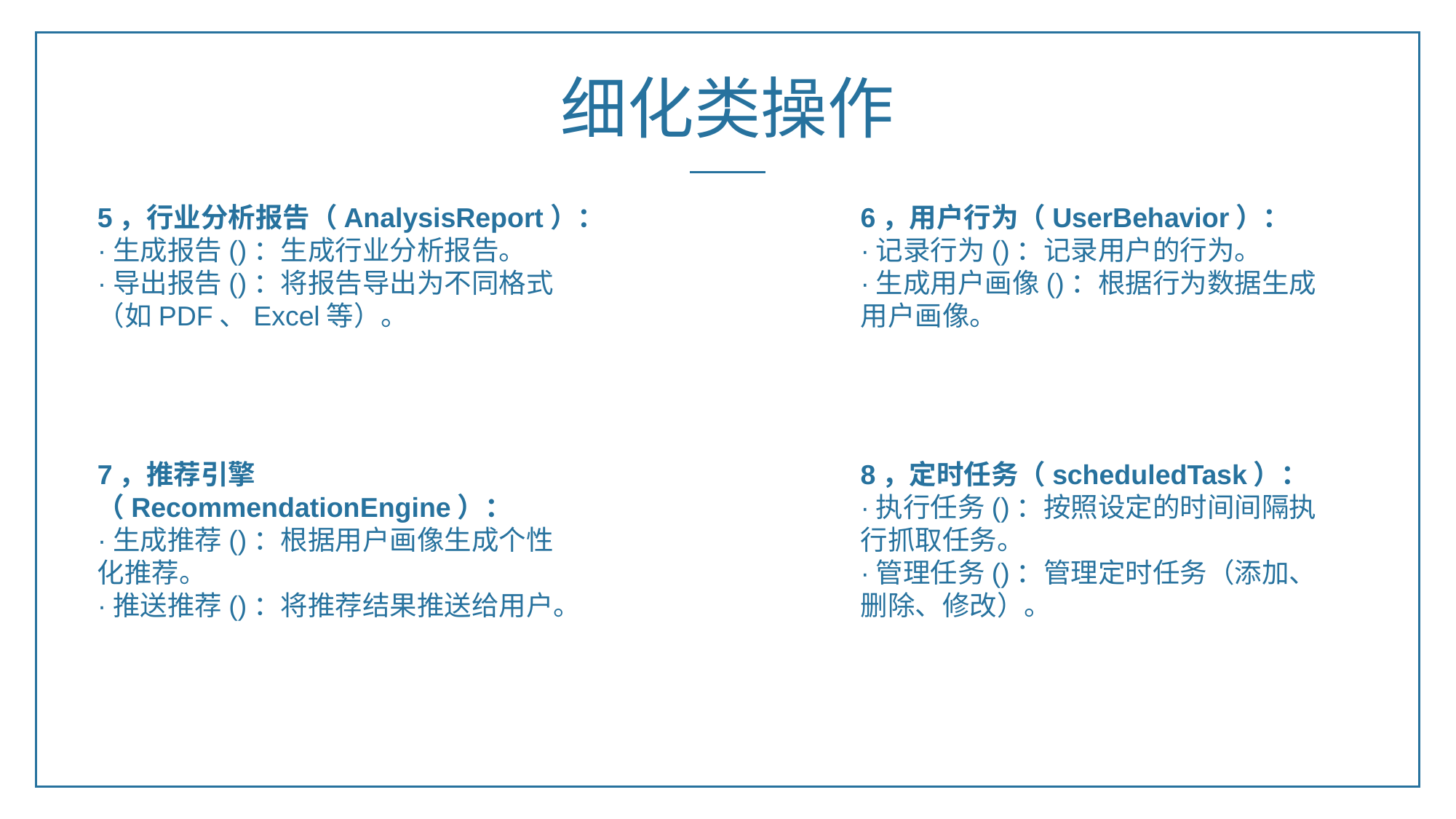

细化类操作
5，行业分析报告（AnalysisReport）：
·生成报告()：生成行业分析报告。
·导出报告()：将报告导出为不同格式（如PDF、Excel等）。
6，用户行为（UserBehavior）：
·记录行为()：记录用户的行为。
·生成用户画像()：根据行为数据生成用户画像。
7，推荐引擎（RecommendationEngine）：
·生成推荐()：根据用户画像生成个性化推荐。
·推送推荐()：将推荐结果推送给用户。
8，定时任务（scheduledTask）：
·执行任务()：按照设定的时间间隔执行抓取任务。
·管理任务()：管理定时任务（添加、删除、修改）。